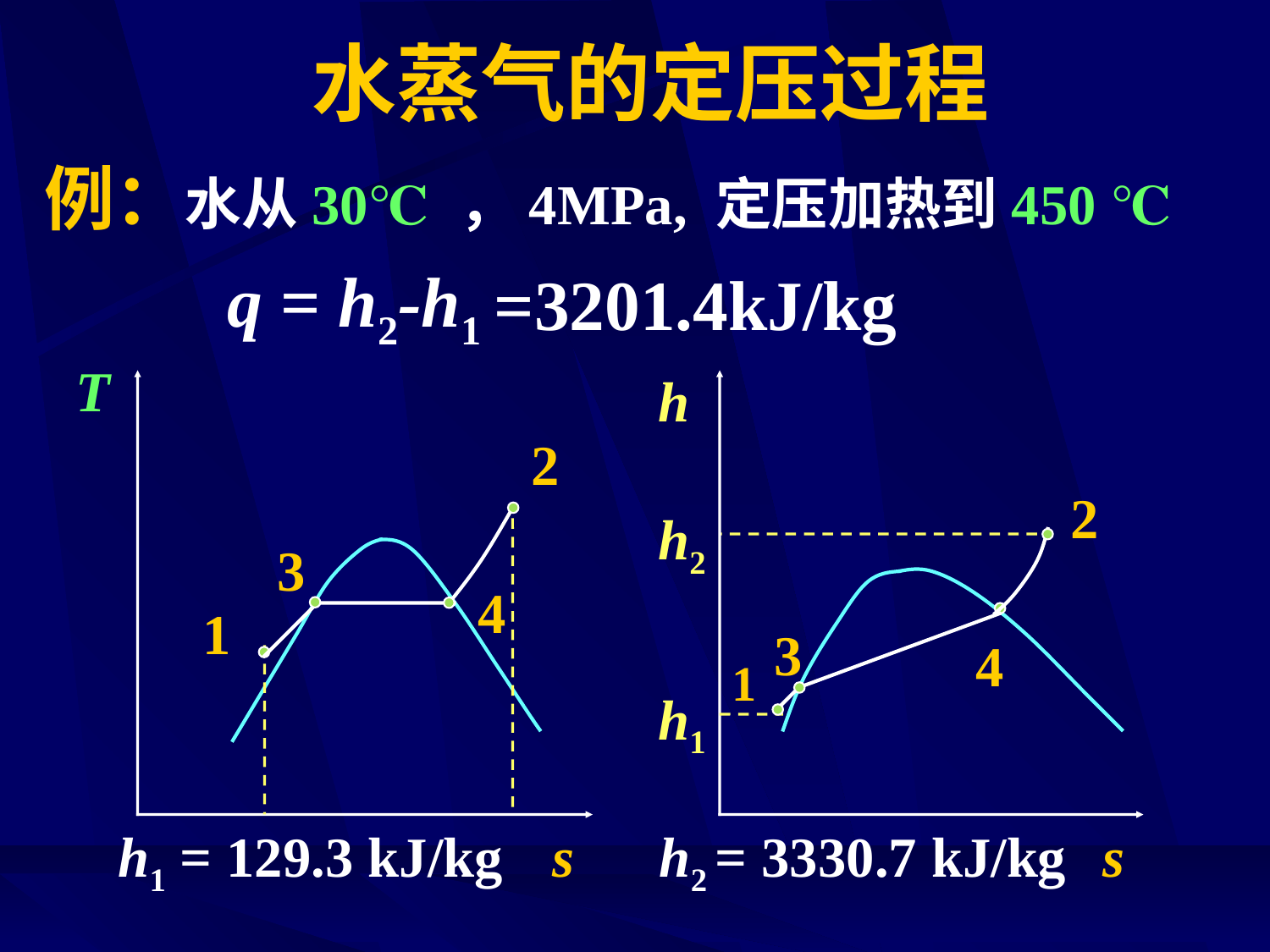

# 水蒸气的定压过程
例：水从30℃ ，4MPa, 定压加热到450 ℃
q = h2-h1
=3201.4kJ/kg
T
h

2
2
h2

3

4
1

3
4

1

h1

h1 = 129.3 kJ/kg           h2 = 3330.7 kJ/kg

s

s